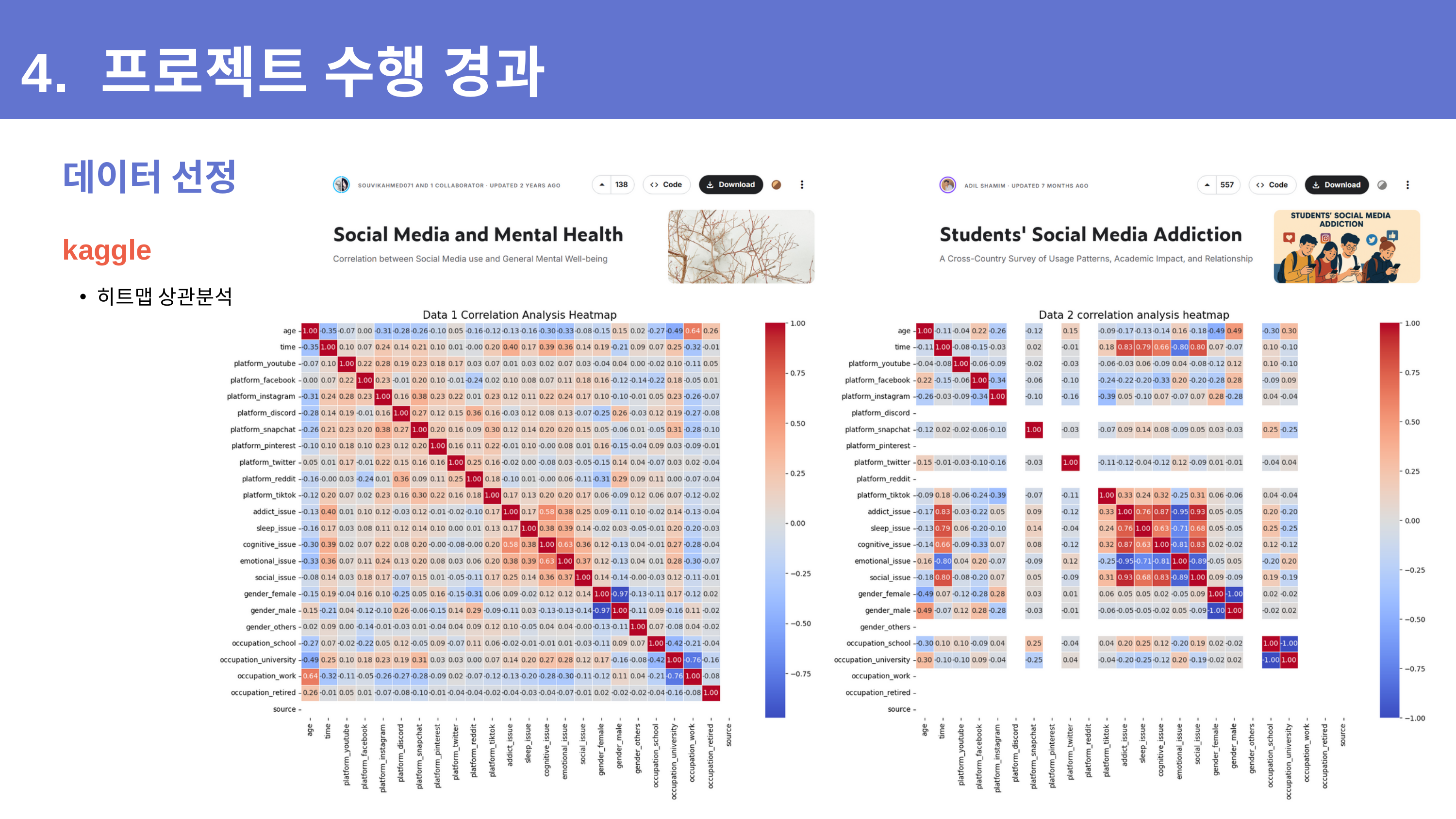

4. 프로젝트 수행 경과
데이터 선정

kaggle
히트맵 상관분석